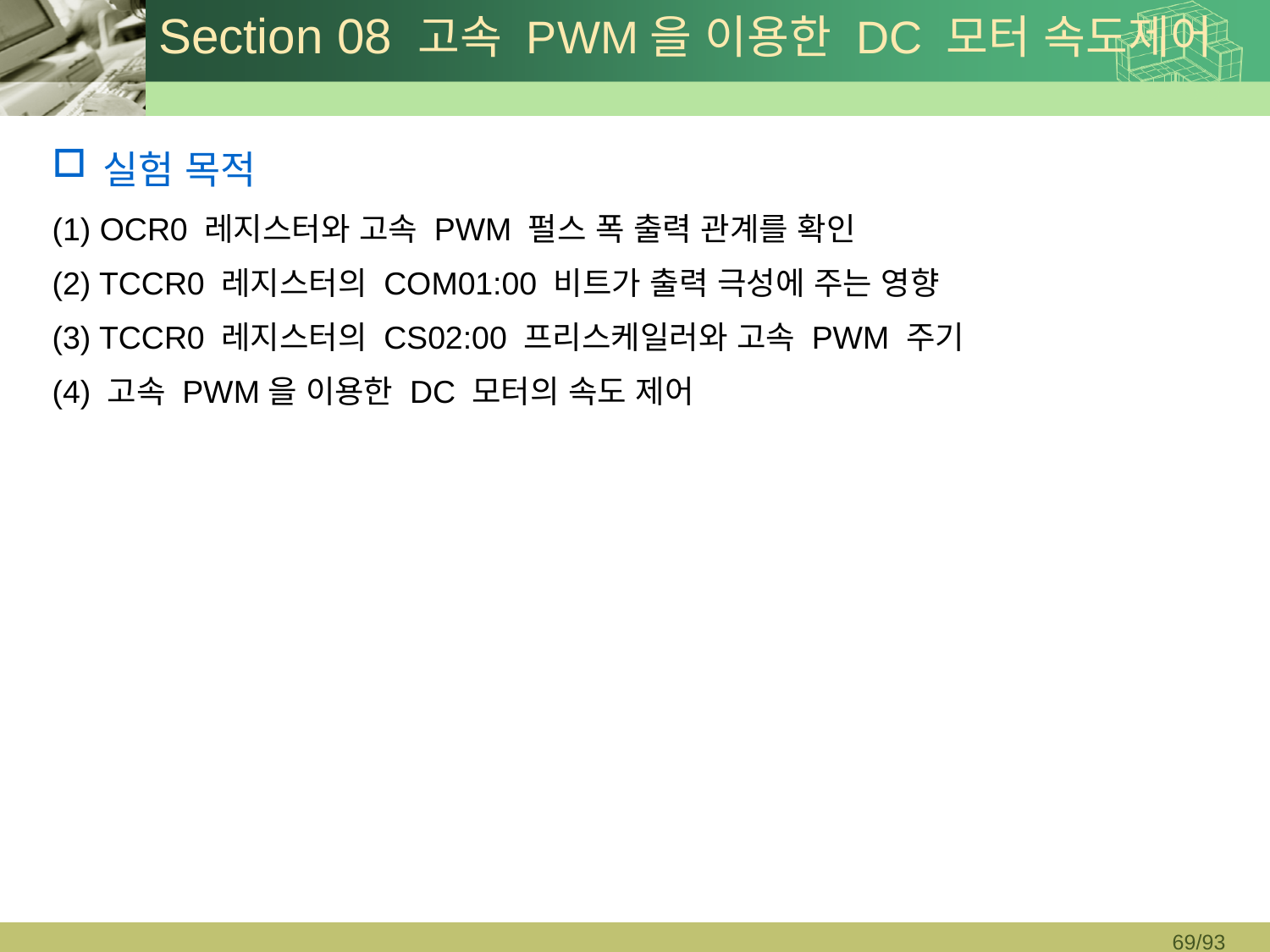

# Section 08 고속 PWM을 이용한 DC 모터 속도제어
실험 목적
(1) OCR0 레지스터와 고속 PWM 펄스 폭 출력 관계를 확인
(2) TCCR0 레지스터의 COM01:00 비트가 출력 극성에 주는 영향
(3) TCCR0 레지스터의 CS02:00 프리스케일러와 고속 PWM 주기
(4) 고속 PWM을 이용한 DC 모터의 속도 제어